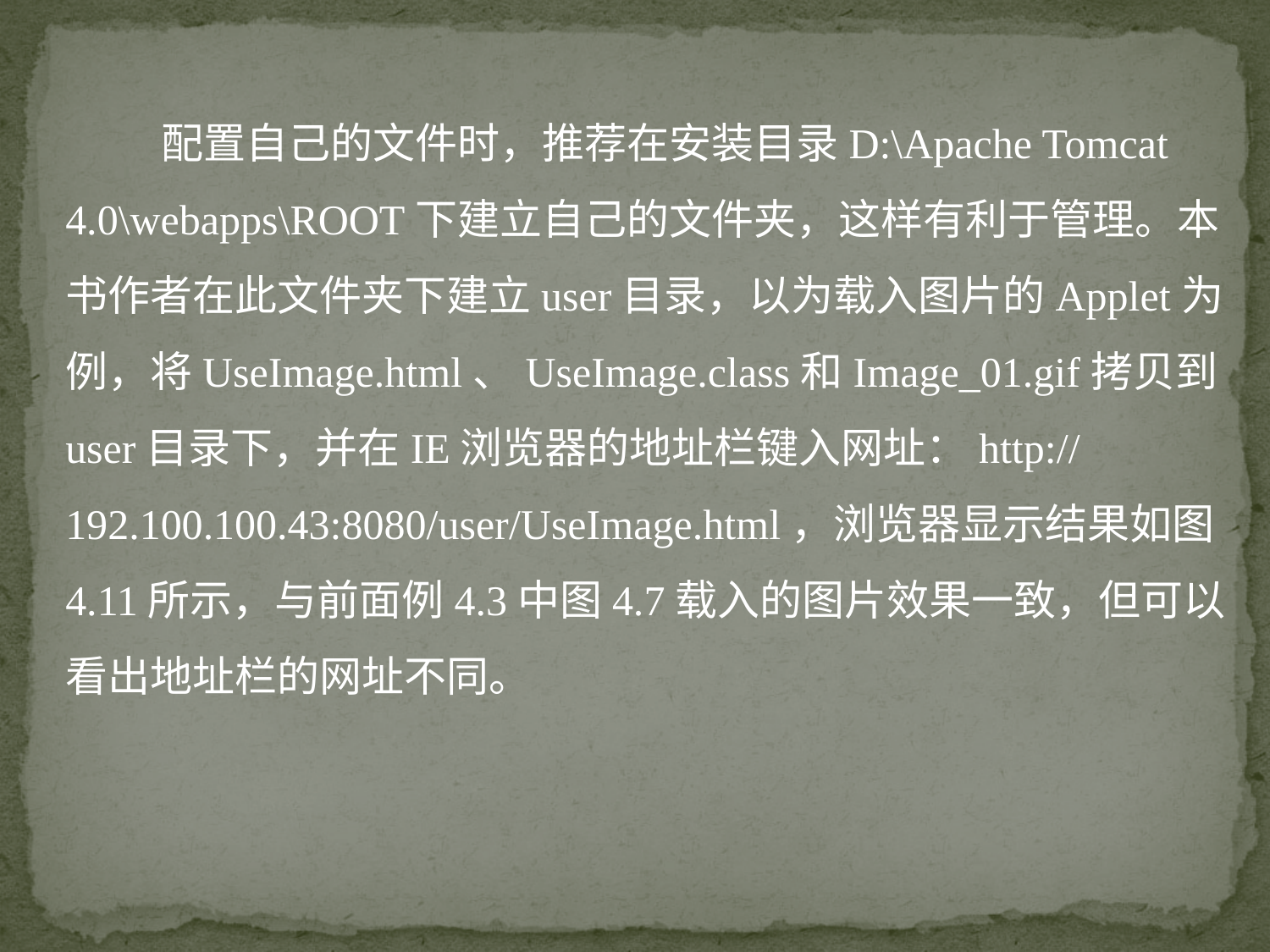

配置自己的文件时，推荐在安装目录D:\Apache Tomcat 4.0\webapps\ROOT下建立自己的文件夹，这样有利于管理。本书作者在此文件夹下建立user目录，以为载入图片的Applet为例，将UseImage.html、UseImage.class和Image_01.gif拷贝到user目录下，并在IE浏览器的地址栏键入网址：http://192.100.100.43:8080/user/UseImage.html，浏览器显示结果如图4.11所示，与前面例4.3中图4.7载入的图片效果一致，但可以看出地址栏的网址不同。